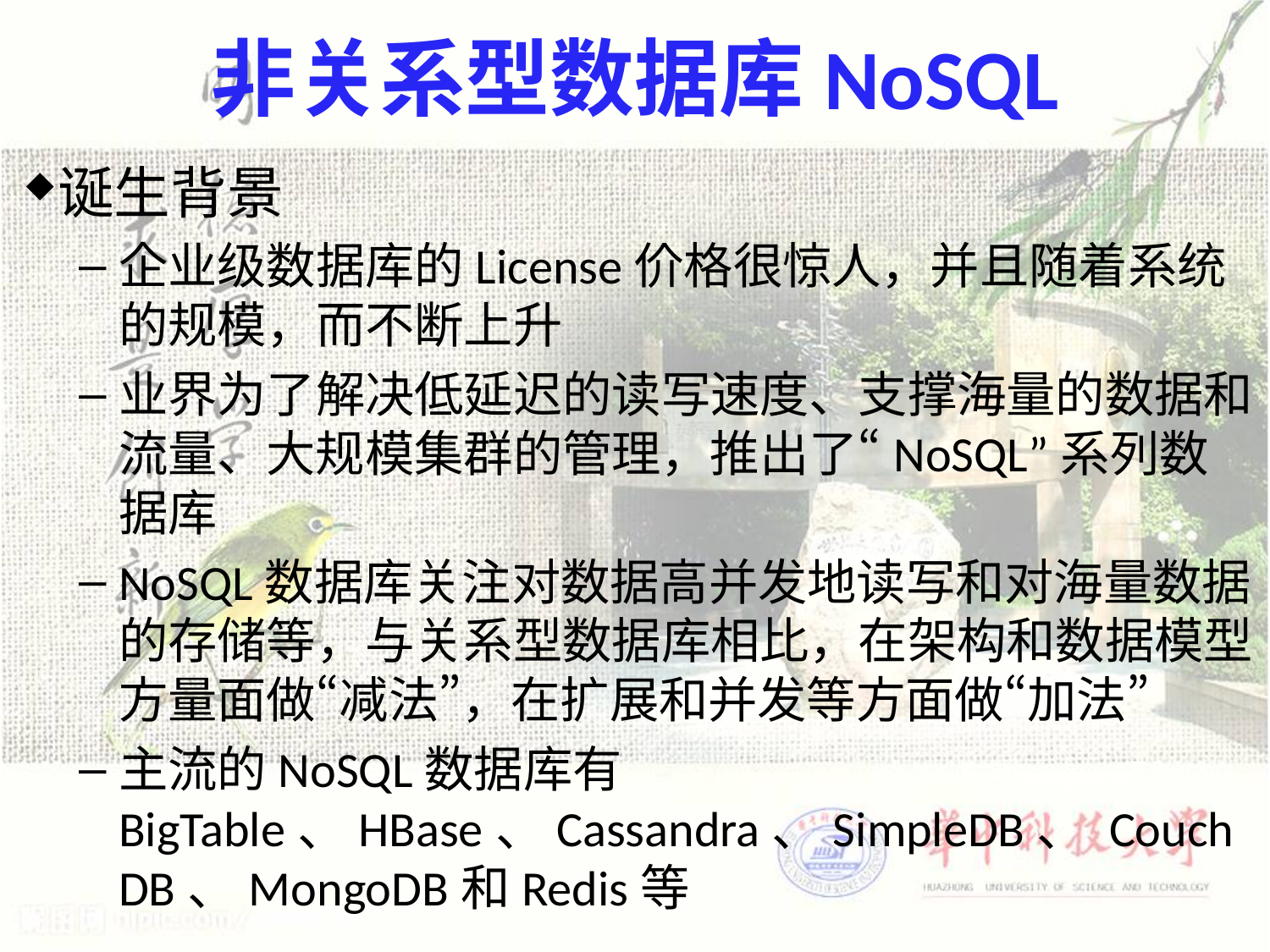

# 非关系型数据库NoSQL
诞生背景
企业级数据库的License价格很惊人，并且随着系统的规模，而不断上升
业界为了解决低延迟的读写速度、支撑海量的数据和流量、大规模集群的管理，推出了“NoSQL”系列数据库
NoSQL数据库关注对数据高并发地读写和对海量数据的存储等，与关系型数据库相比，在架构和数据模型方量面做“减法”，在扩展和并发等方面做“加法”
主流的NoSQL数据库有BigTable、HBase、Cassandra、SimpleDB、 CouchDB、MongoDB和Redis等